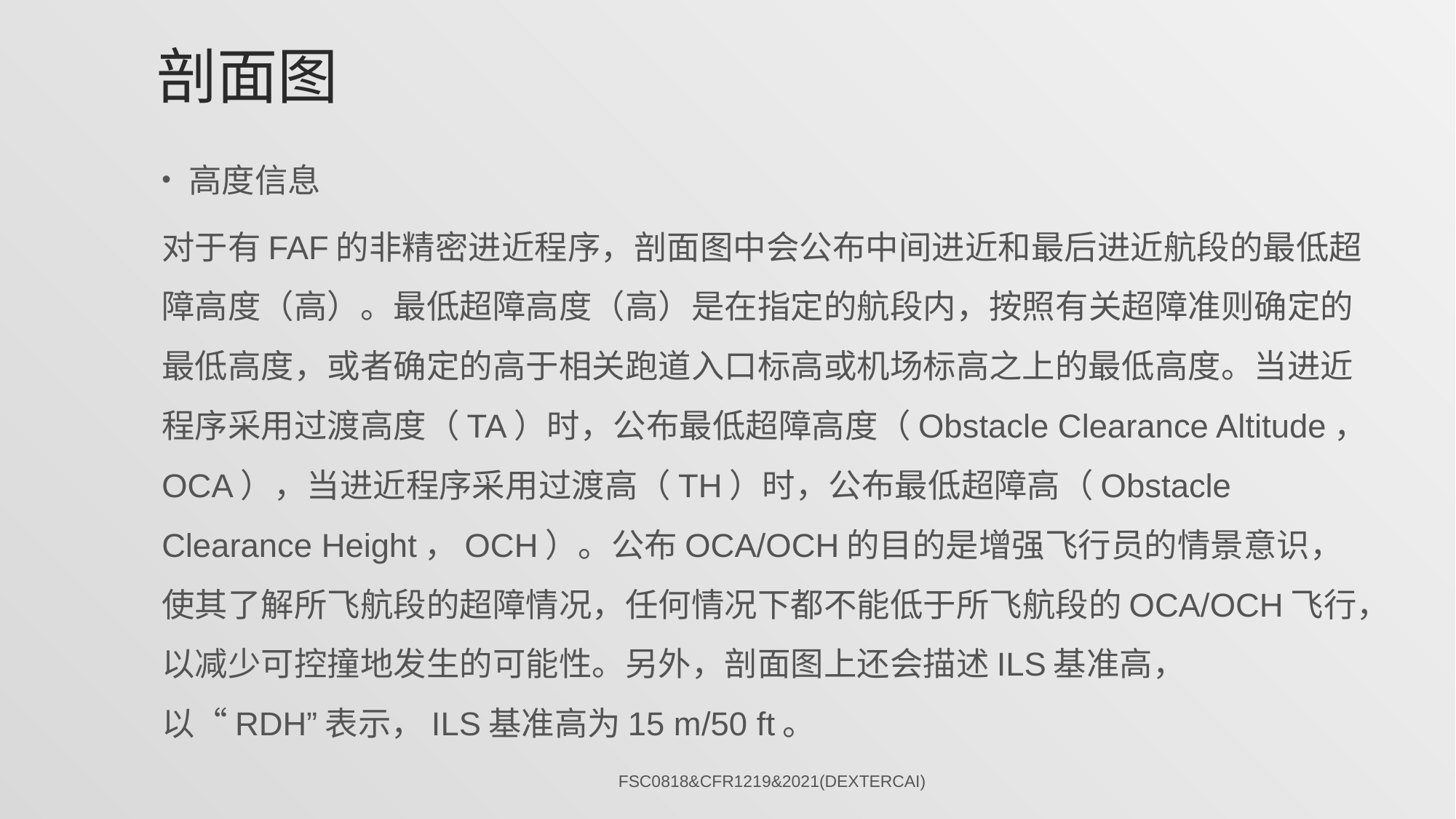

# 剖面图
高度信息
对于有FAF的非精密进近程序，剖面图中会公布中间进近和最后进近航段的最低超障高度（高）。最低超障高度（高）是在指定的航段内，按照有关超障准则确定的最低高度，或者确定的高于相关跑道入口标高或机场标高之上的最低高度。当进近程序采用过渡高度（TA）时，公布最低超障高度（Obstacle Clearance Altitude，OCA），当进近程序采用过渡高（TH）时，公布最低超障高（Obstacle Clearance Height，OCH）。公布OCA/OCH的目的是增强飞行员的情景意识，使其了解所飞航段的超障情况，任何情况下都不能低于所飞航段的OCA/OCH飞行，以减少可控撞地发生的可能性。另外，剖面图上还会描述ILS基准高，以“RDH”表示，ILS基准高为15 m/50 ft。

FSC0818&CFR1219&2021(DexterCai)